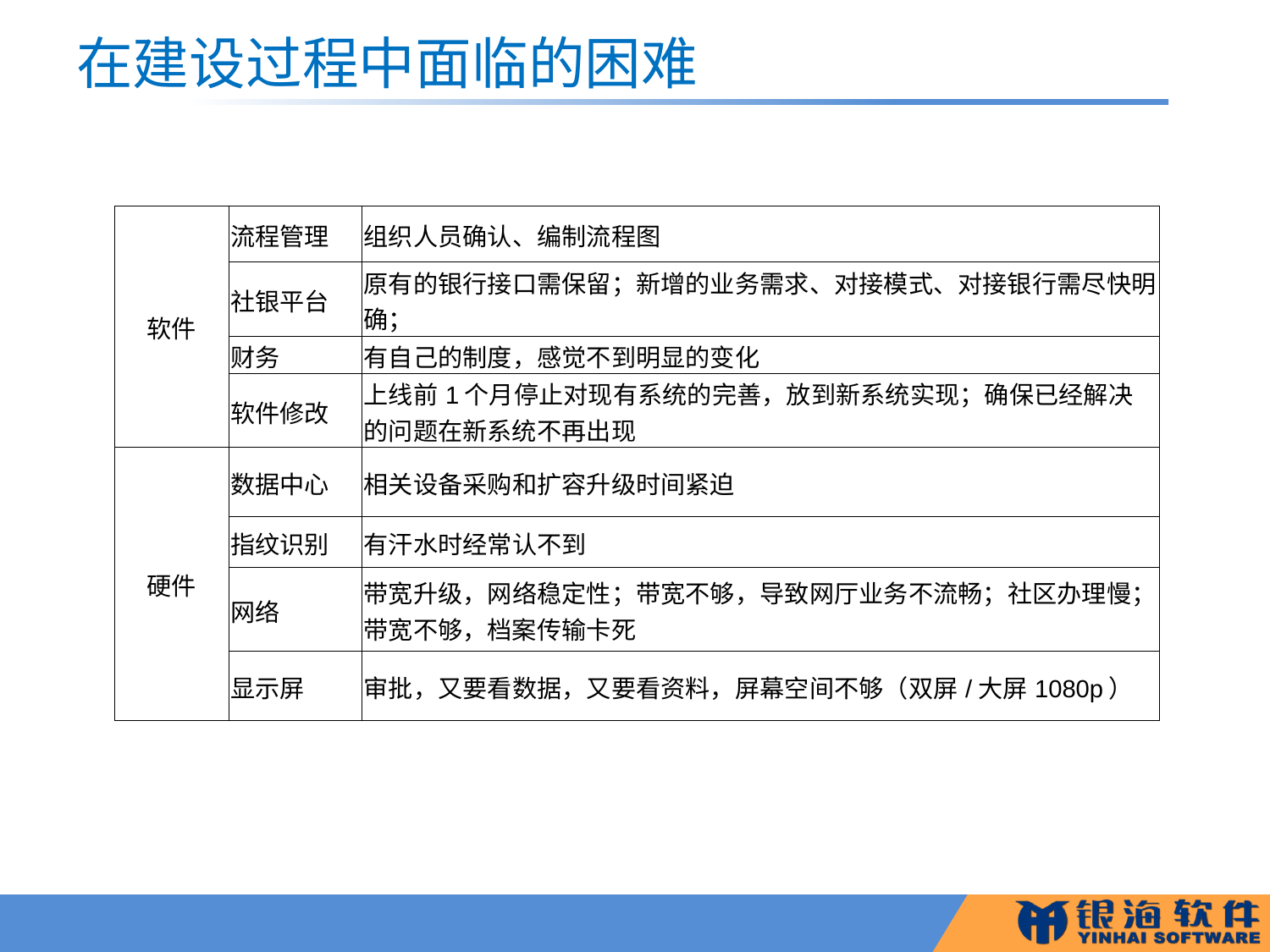

# 在建设过程中面临的困难
| 软件 | 流程管理 | 组织人员确认、编制流程图 |
| --- | --- | --- |
|  | 社银平台 | 原有的银行接口需保留；新增的业务需求、对接模式、对接银行需尽快明确； |
|  | 财务 | 有自己的制度，感觉不到明显的变化 |
|  | 软件修改 | 上线前1个月停止对现有系统的完善，放到新系统实现；确保已经解决的问题在新系统不再出现 |
| 硬件 | 数据中心 | 相关设备采购和扩容升级时间紧迫 |
|  | 指纹识别 | 有汗水时经常认不到 |
|  | 网络 | 带宽升级，网络稳定性；带宽不够，导致网厅业务不流畅；社区办理慢；带宽不够，档案传输卡死 |
|  | 显示屏 | 审批，又要看数据，又要看资料，屏幕空间不够（双屏/大屏1080p） |